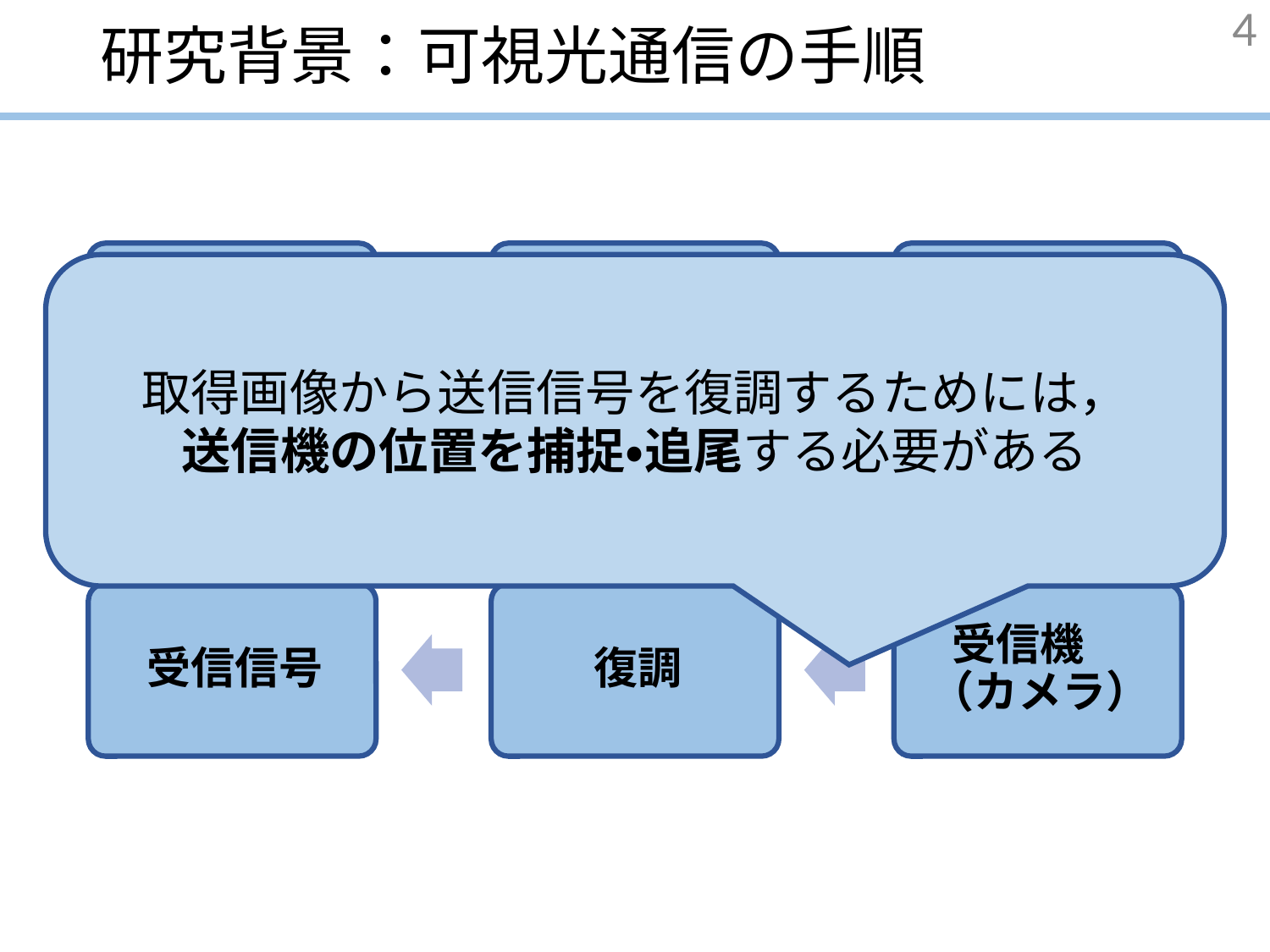

# 研究背景：可視光通信の手順
4
送信信号

変調

送信機（LED）
取得画像から送信信号を復調するためには，
送信機の位置を捕捉・追尾する必要がある

受信機　（カメラ）

復調

受信信号